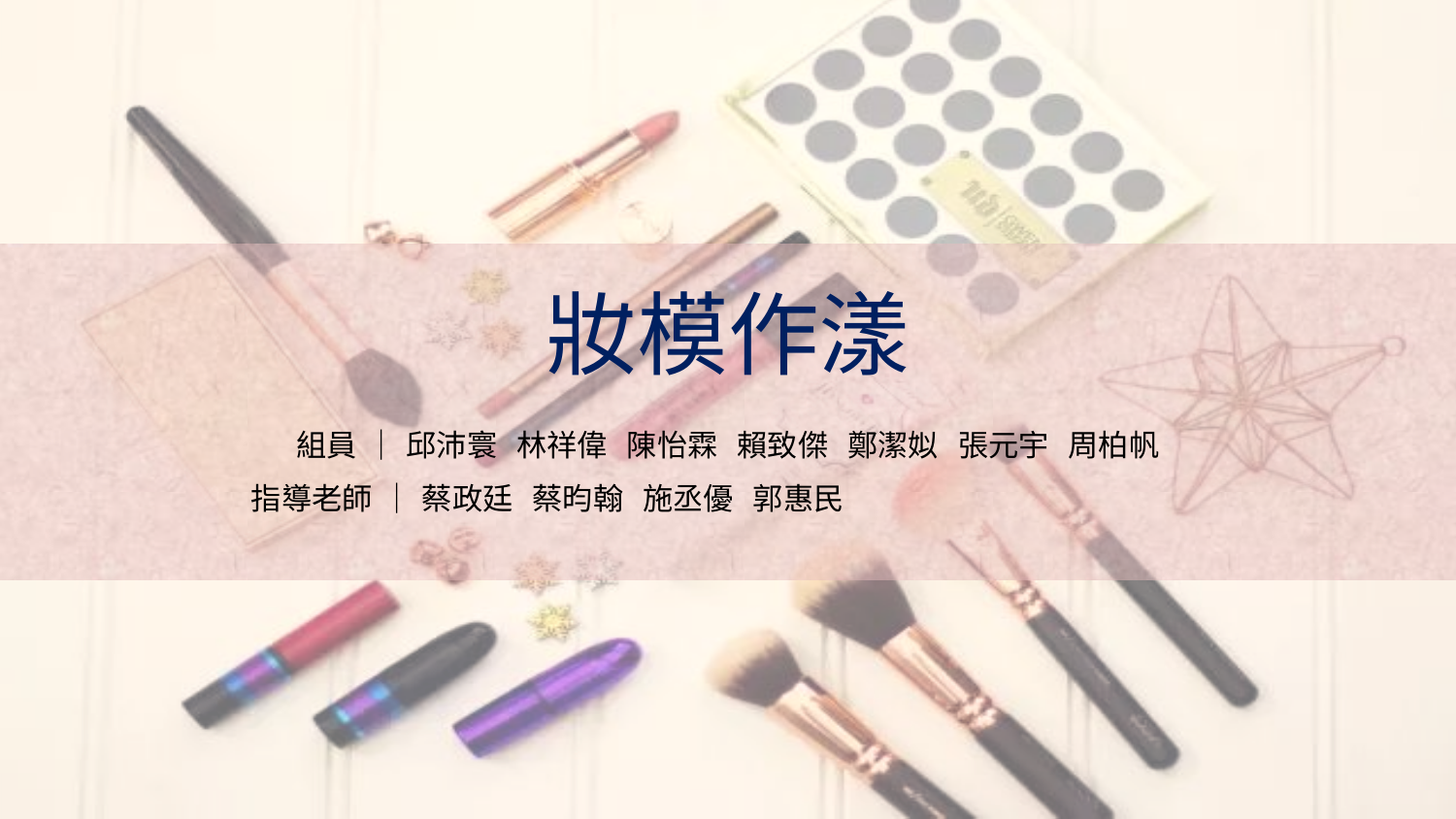

# 妝模作漾

組員 ｜ 邱沛寰  林祥偉  陳怡霖  賴致傑  鄭潔姒  張元宇  周柏帆
　　　　　　　    指導老師 ｜ 蔡政廷  蔡昀翰  施丞優  郭惠民